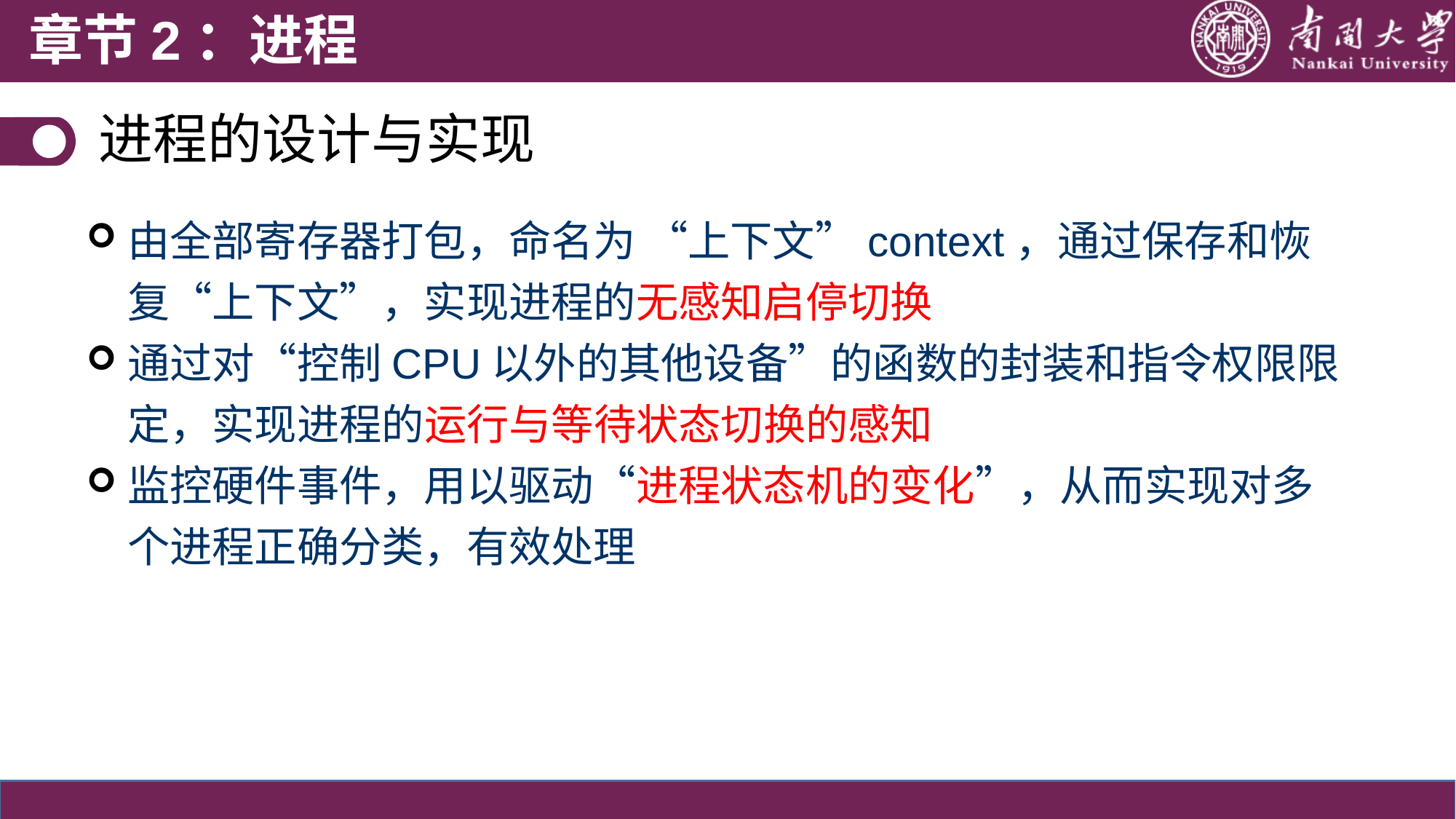

章节2：进程
进程的设计与实现

由全部寄存器打包，命名为 “上下文”context，通过保存和恢复“上下文”，实现进程的无感知启停切换
通过对“控制CPU以外的其他设备”的函数的封装和指令权限限定，实现进程的运行与等待状态切换的感知
监控硬件事件，用以驱动“进程状态机的变化”，从而实现对多个进程正确分类，有效处理